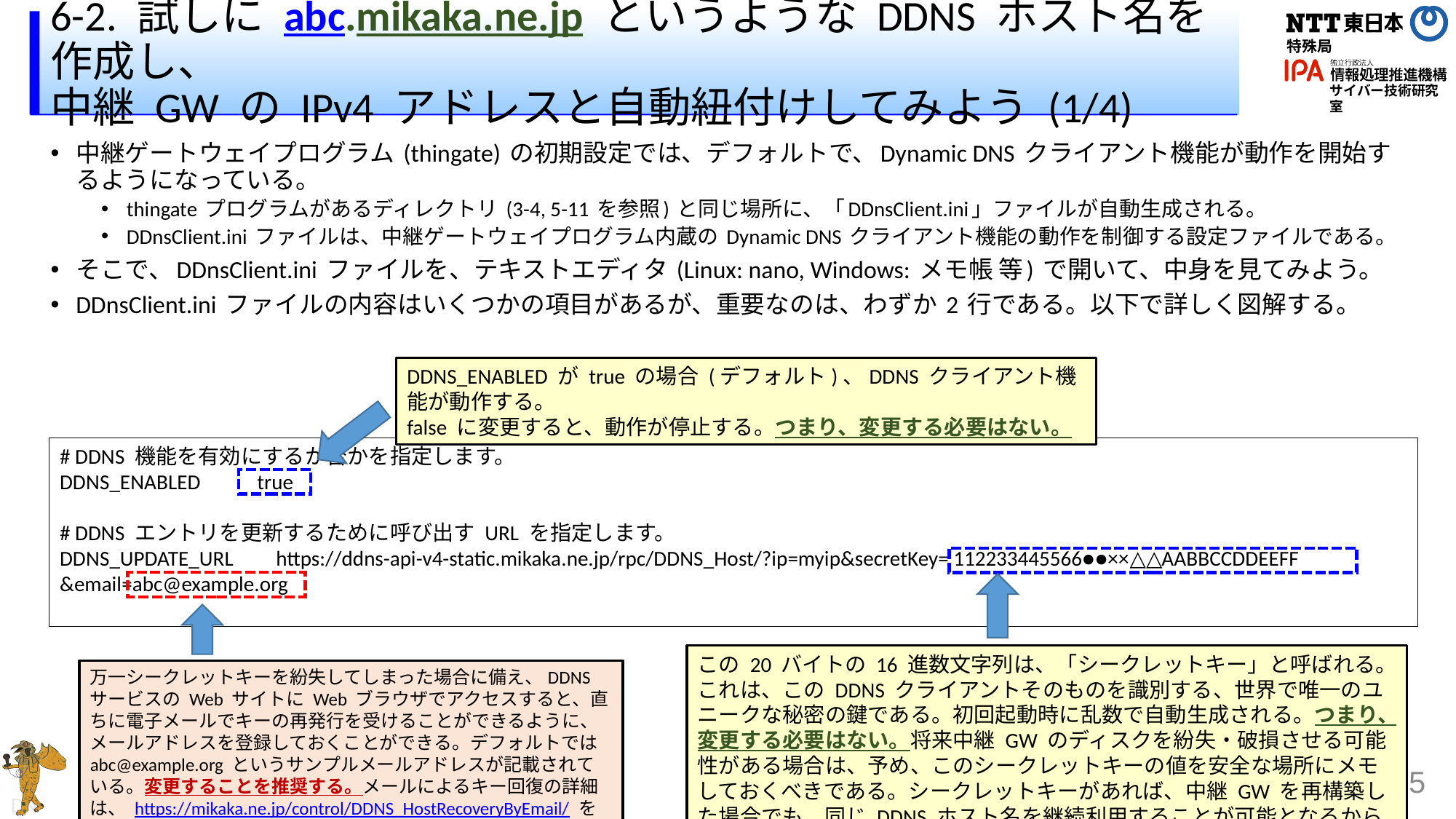

# 6-2. 試しに abc.mikaka.ne.jp というような DDNS ホスト名を作成し、 中継 GW の IPv4 アドレスと自動紐付けしてみよう (1/4)
中継ゲートウェイプログラム (thingate) の初期設定では、デフォルトで、Dynamic DNS クライアント機能が動作を開始するようになっている。
thingate プログラムがあるディレクトリ (3-4, 5-11 を参照) と同じ場所に、「DDnsClient.ini」ファイルが自動生成される。
DDnsClient.ini ファイルは、中継ゲートウェイプログラム内蔵の Dynamic DNS クライアント機能の動作を制御する設定ファイルである。
そこで、DDnsClient.ini ファイルを、テキストエディタ (Linux: nano, Windows: メモ帳 等) で開いて、中身を見てみよう。
DDnsClient.ini ファイルの内容はいくつかの項目があるが、重要なのは、わずか 2 行である。以下で詳しく図解する。
DDNS_ENABLED が true の場合 (デフォルト)、DDNS クライアント機能が動作する。
false に変更すると、動作が停止する。つまり、変更する必要はない。

# DDNS 機能を有効にするか否かを指定します。
DDNS_ENABLED            true

# DDNS エントリを更新するために呼び出す URL を指定します。
DDNS_UPDATE_URL         https://ddns-api-v4-static.mikaka.ne.jp/rpc/DDNS_Host/?ip=myip&secretKey= 112233445566●●××△△AABBCCDDEEFF
&email=abc@example.org

この 20 バイトの 16 進数文字列は、「シークレットキー」と呼ばれる。これは、この DDNS クライアントそのものを識別する、世界で唯一のユニークな秘密の鍵である。初回起動時に乱数で自動生成される。つまり、変更する必要はない。将来中継 GW のディスクを紛失・破損させる可能性がある場合は、予め、このシークレットキーの値を安全な場所にメモしておくべきである。シークレットキーがあれば、中継 GW を再構築した場合でも、同じ DDNS ホスト名を継続利用することが可能となるからである。
万一シークレットキーを紛失してしまった場合に備え、DDNS サービスの Web サイトに Web ブラウザでアクセスすると、直ちに電子メールでキーの再発行を受けることができるように、メールアドレスを登録しておくことができる。デフォルトでは abc@example.org というサンプルメールアドレスが記載されている。変更することを推奨する。メールによるキー回復の詳細は、 https://mikaka.ne.jp/control/DDNS_HostRecoveryByEmail/ を参照。
95